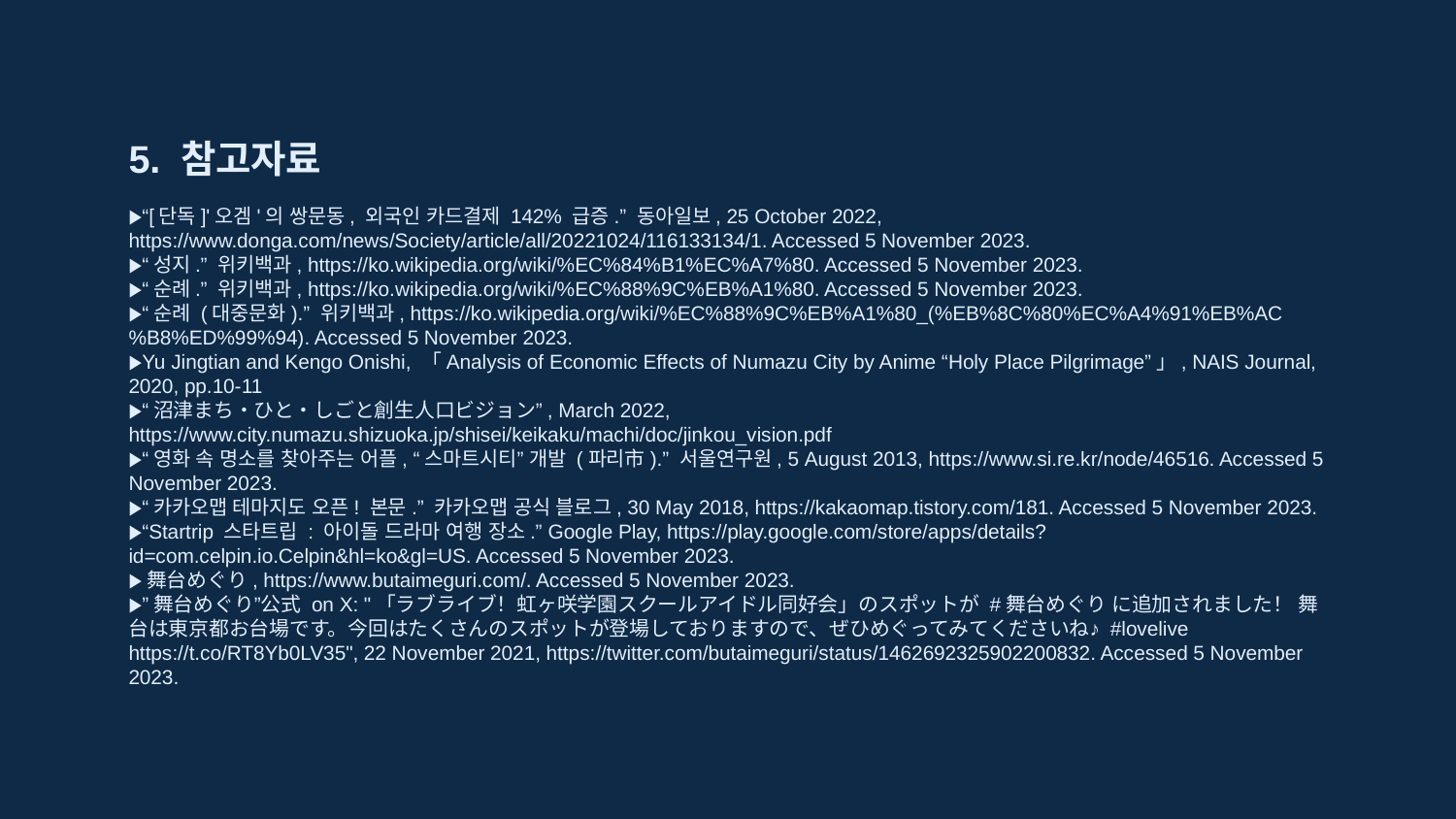

# 5. 참고자료
▶“[단독]'오겜'의 쌍문동, 외국인 카드결제 142% 급증.” 동아일보, 25 October 2022, https://www.donga.com/news/Society/article/all/20221024/116133134/1. Accessed 5 November 2023.
▶“성지.” 위키백과, https://ko.wikipedia.org/wiki/%EC%84%B1%EC%A7%80. Accessed 5 November 2023.
▶“순례.” 위키백과, https://ko.wikipedia.org/wiki/%EC%88%9C%EB%A1%80. Accessed 5 November 2023.
▶“순례 (대중문화).” 위키백과, https://ko.wikipedia.org/wiki/%EC%88%9C%EB%A1%80_(%EB%8C%80%EC%A4%91%EB%AC%B8%ED%99%94). Accessed 5 November 2023.
▶Yu Jingtian and Kengo Onishi, 「Analysis of Economic Effects of Numazu City by Anime “Holy Place Pilgrimage”」, NAIS Journal, 2020, pp.10-11
▶“沼津まち・ひと・しごと創生人口ビジョン”, March 2022, https://www.city.numazu.shizuoka.jp/shisei/keikaku/machi/doc/jinkou_vision.pdf
▶“영화 속 명소를 찾아주는 어플, “스마트시티” 개발 (파리市).” 서울연구원, 5 August 2013, https://www.si.re.kr/node/46516. Accessed 5 November 2023.
▶“카카오맵 테마지도 오픈! 본문.” 카카오맵 공식 블로그, 30 May 2018, https://kakaomap.tistory.com/181. Accessed 5 November 2023.
▶“Startrip 스타트립 : 아이돌 드라마 여행 장소.” Google Play, https://play.google.com/store/apps/details?id=com.celpin.io.Celpin&hl=ko&gl=US. Accessed 5 November 2023.
▶舞台めぐり, https://www.butaimeguri.com/. Accessed 5 November 2023.
▶”舞台めぐり”公式 on X: "「ラブライブ！虹ヶ咲学園スクールアイドル同好会」のスポットが #舞台めぐり に追加されました！ 舞台は東京都お台場です。今回はたくさんのスポットが登場しておりますので、ぜひめぐってみてくださいね♪ #lovelive https://t.co/RT8Yb0LV35", 22 November 2021, https://twitter.com/butaimeguri/status/1462692325902200832. Accessed 5 November 2023.